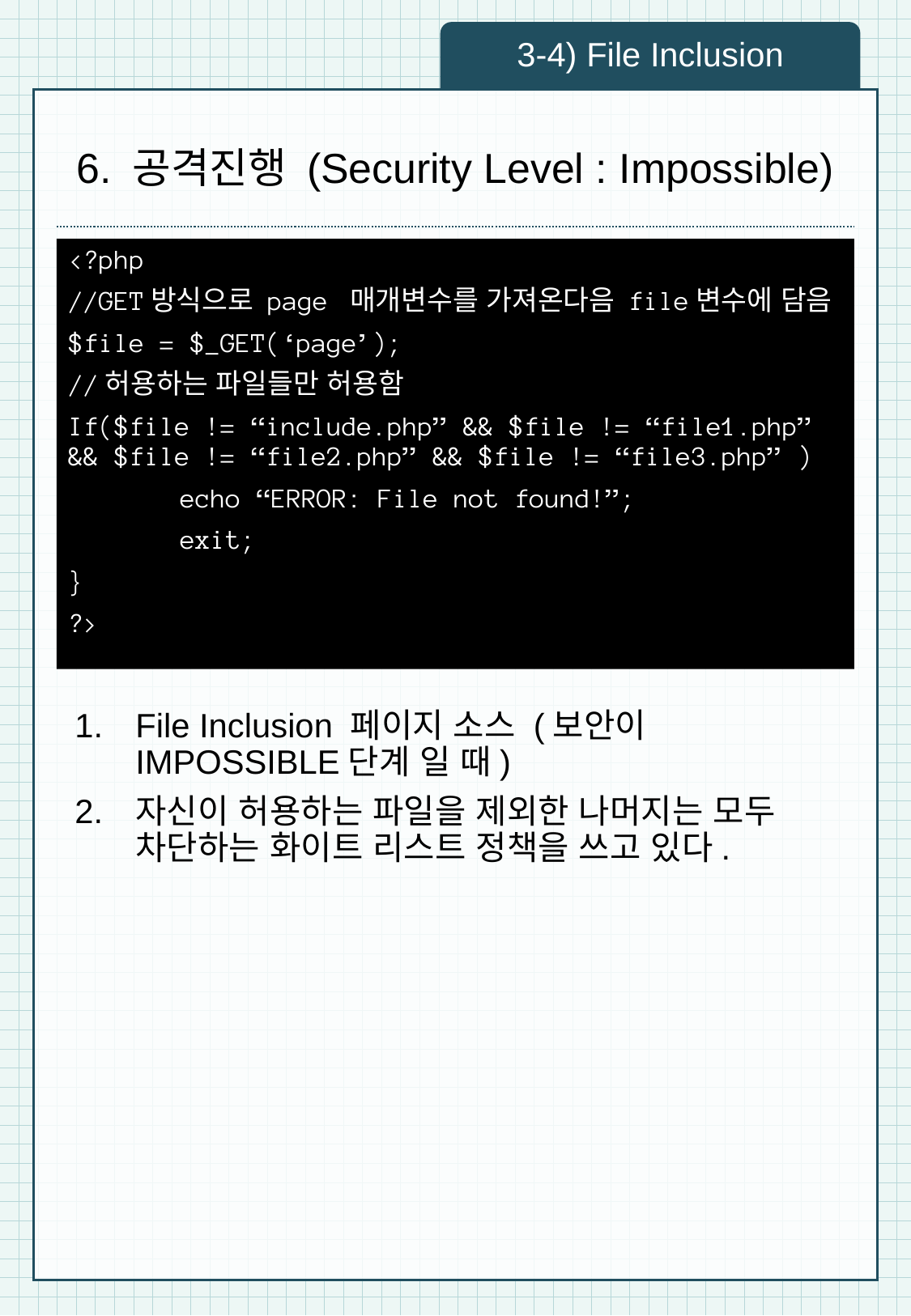

3-4) File Inclusion

# 6. 공격진행 (Security Level : Impossible)
<?php
//GET방식으로 page 매개변수를 가져온다음 file변수에 담음
$file = $_GET(‘page’);
//허용하는 파일들만 허용함
If($file != “include.php” && $file != “file1.php” && $file != “file2.php” && $file != “file3.php” )
	echo “ERROR: File not found!”;
	exit;
}
?>
File Inclusion 페이지 소스 (보안이 IMPOSSIBLE단계 일 때)
자신이 허용하는 파일을 제외한 나머지는 모두 차단하는 화이트 리스트 정책을 쓰고 있다.